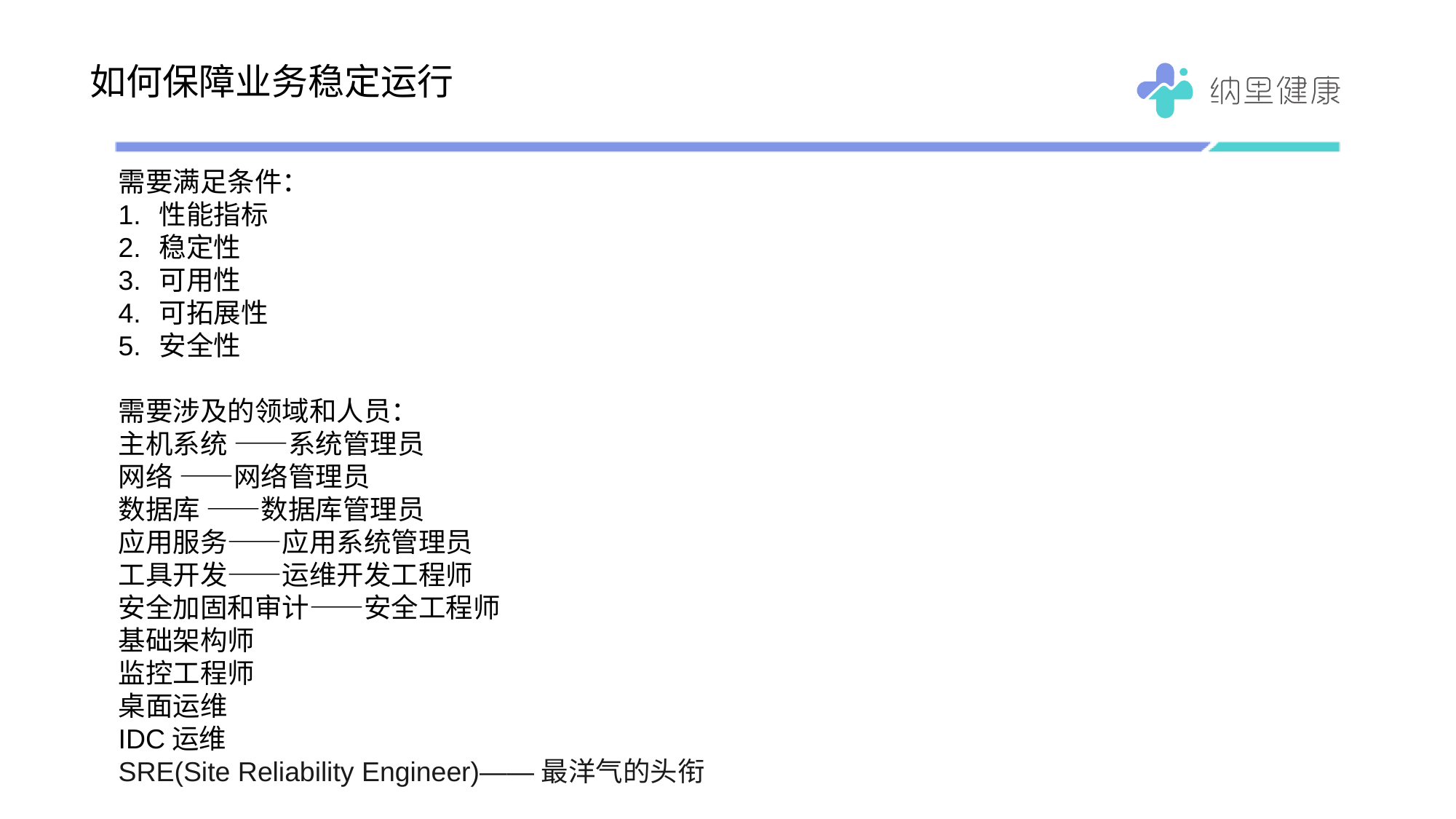

# 如何保障业务稳定运行
需要满足条件：
性能指标
稳定性
可用性
可拓展性
安全性

需要涉及的领域和人员：
主机系统 ——系统管理员
网络 ——网络管理员
数据库 ——数据库管理员
应用服务——应用系统管理员
工具开发——运维开发工程师
安全加固和审计——安全工程师
基础架构师
监控工程师
桌面运维
IDC运维
SRE(Site Reliability Engineer)——最洋气的头衔